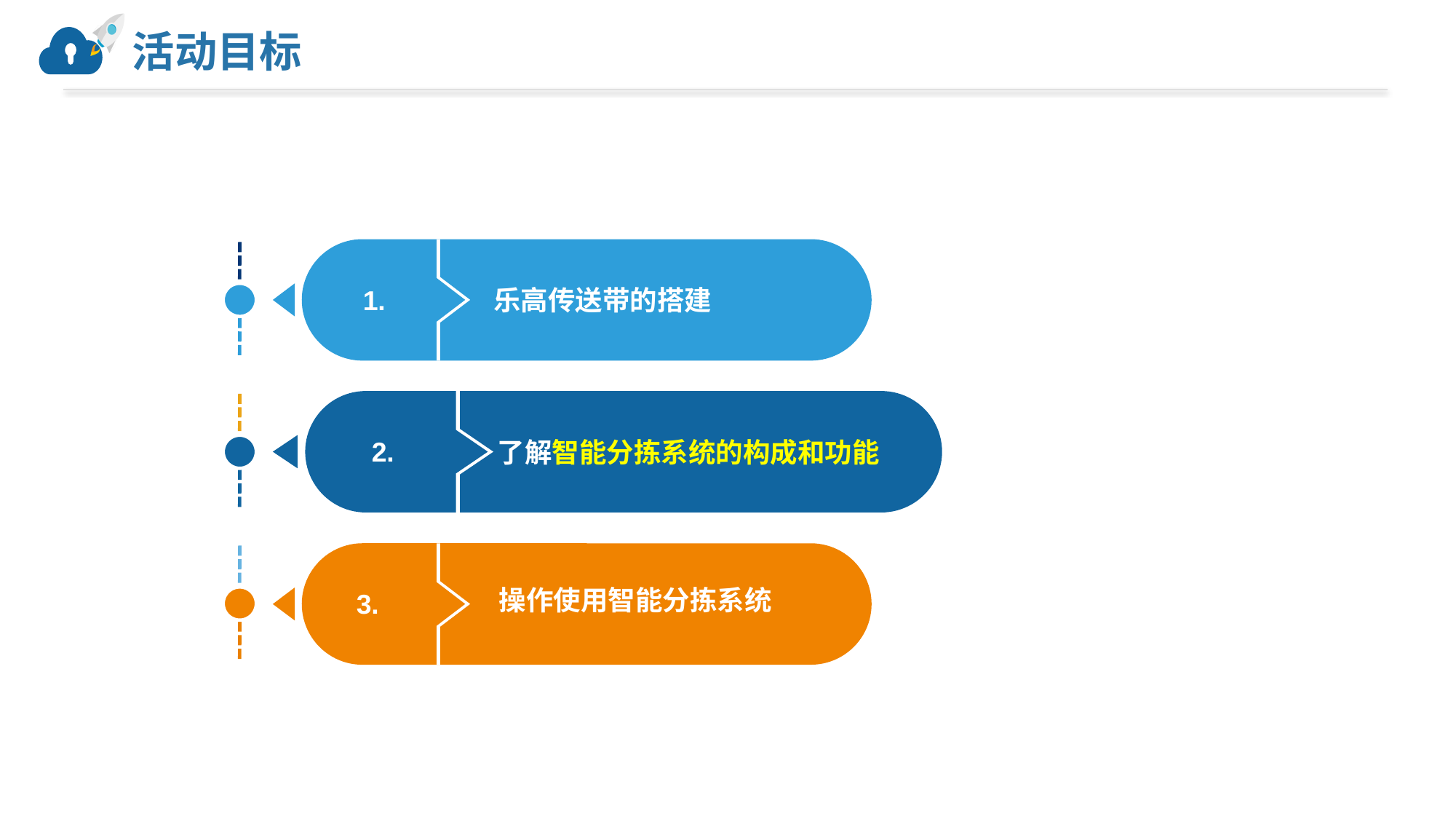

# 活动目标

1.

乐高传送带的搭建

2.

了解智能分拣系统的构成和功能

3.

操作使用智能分拣系统